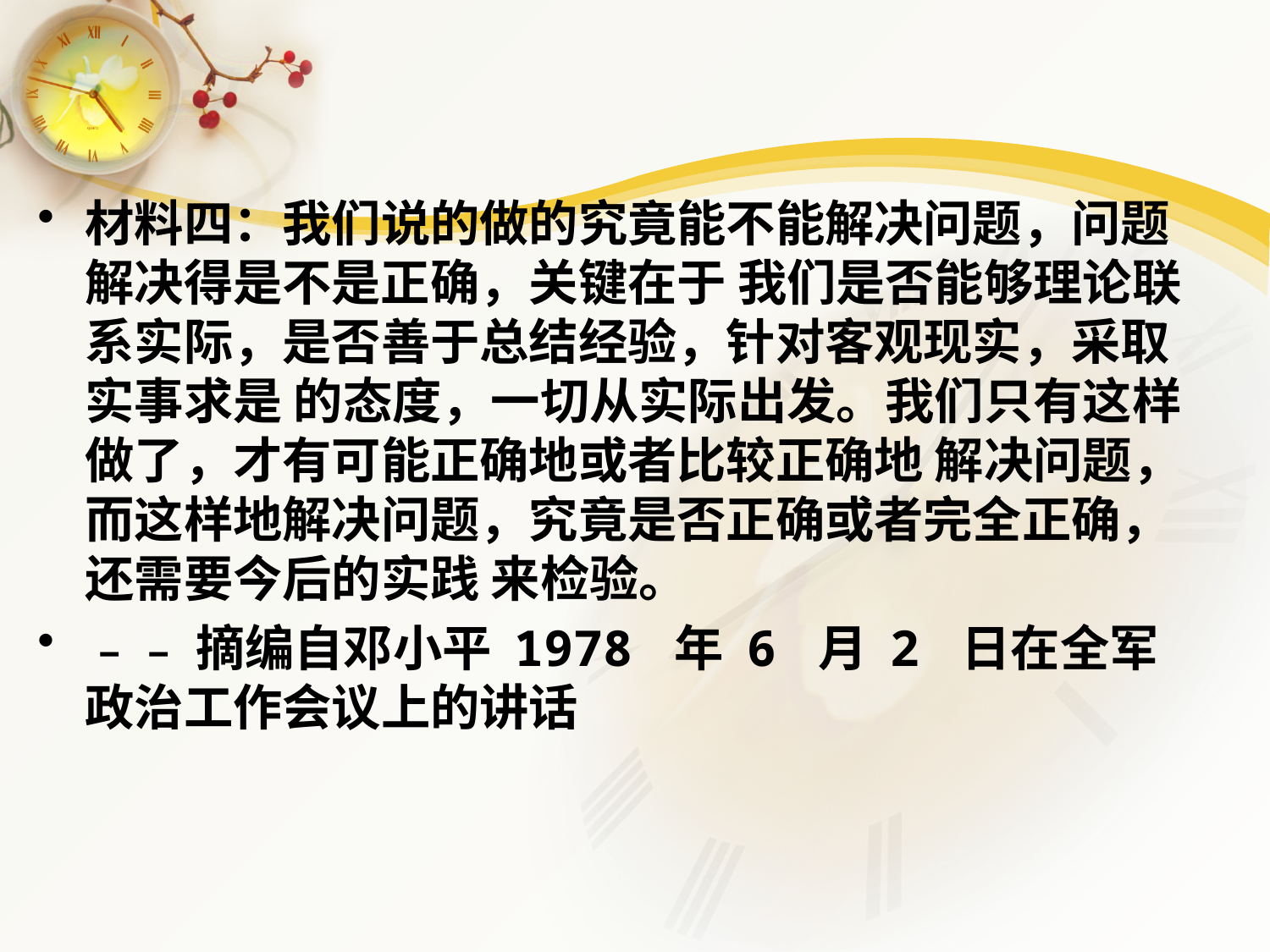

材料四：我们说的做的究竟能不能解决问题，问题解决得是不是正确，关键在于 我们是否能够理论联系实际，是否善于总结经验，针对客观现实，采取实事求是 的态度，一切从实际出发。我们只有这样做了，才有可能正确地或者比较正确地 解决问题，而这样地解决问题，究竟是否正确或者完全正确，还需要今后的实践 来检验。
﹣﹣摘编自邓小平 1978 年 6 月 2 日在全军政治工作会议上的讲话